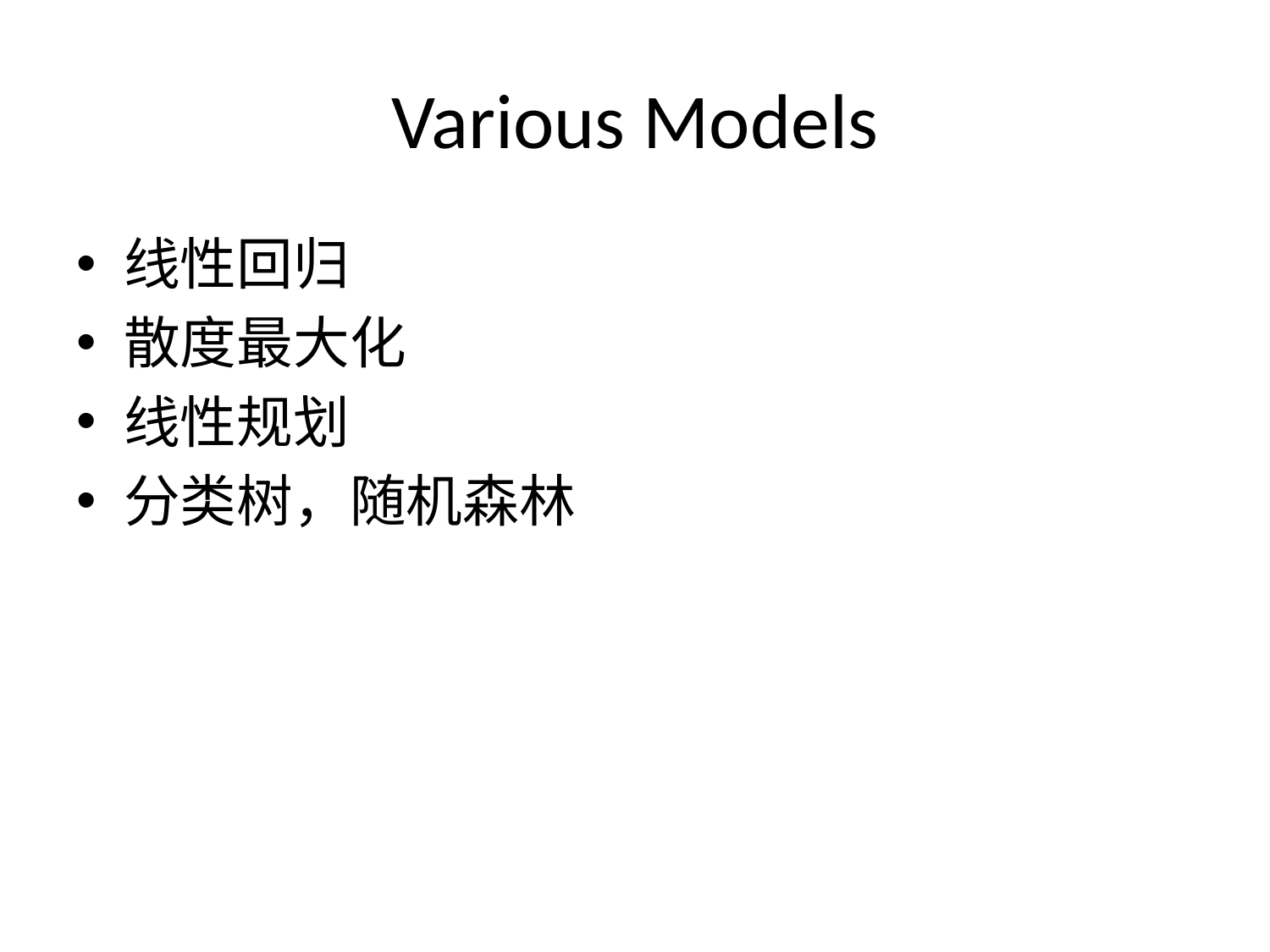

# Various Models
线性回归
散度最大化
线性规划
分类树，随机森林